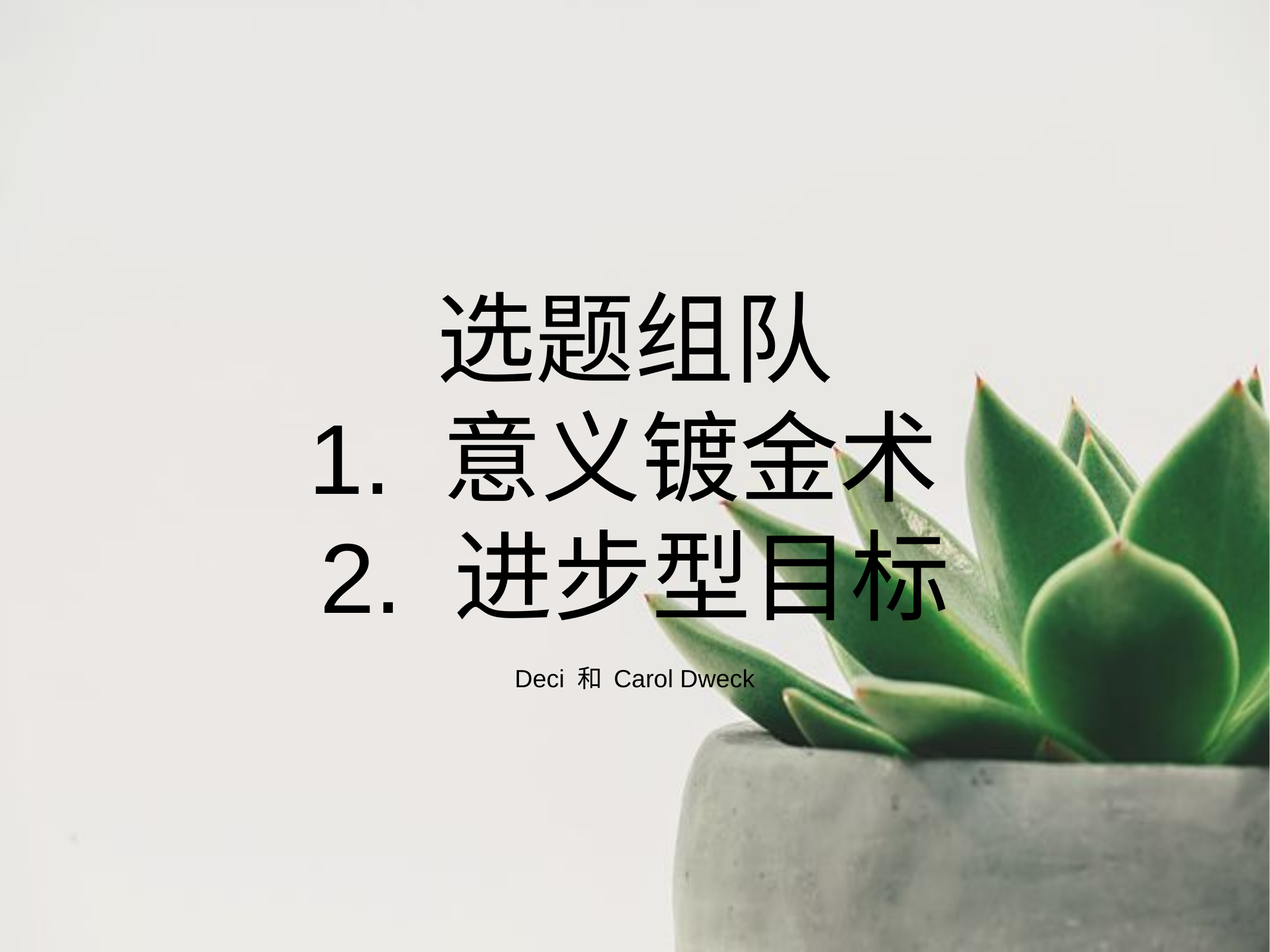

# 选题组队
1. 意义镀金术
2. 进步型目标

Deci 和 Carol Dweck